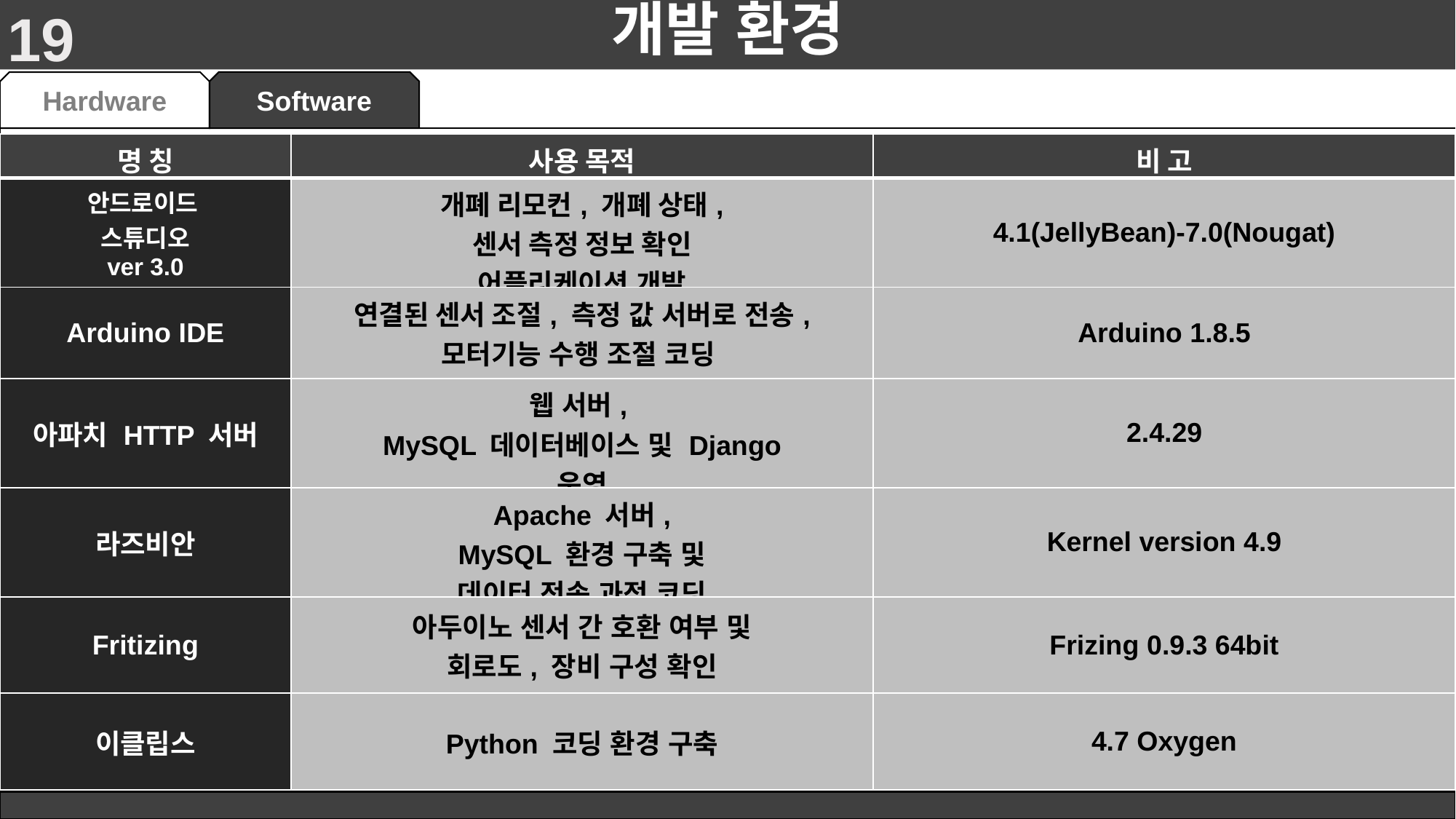

# 개발 환경
19

Software
Hardware
Arduino IDE
연결된 센서 조절, 측정 값 서버로 전송,
모터기능수행 조절 코딩
Arduino 1.8.5
라즈비안
Apache 서버,
MySQL 환경 구축 및
데이터 전송 과정 코딩
Kernel version 4.9
| 명 칭 | 사용 목적 | 비 고 |
| --- | --- | --- |
| 안드로이드 스튜디오 ver 3.0 | 개폐 리모컨, 개폐 상태, 센서 측정 정보 확인 어플리케이션 개발 | 4.1(JellyBean)-7.0(Nougat) |
| Arduino IDE | 연결된 센서 조절, 측정 값 서버로 전송, 모터기능 수행 조절 코딩 | Arduino 1.8.5 |
| 아파치 HTTP 서버 | 웹 서버, MySQL 데이터베이스 및 Django 운영 | 2.4.29 |
| 라즈비안 | Apache 서버, MySQL 환경 구축 및 데이터 전송 과정 코딩 | Kernel version 4.9 |
| Fritizing | 아두이노 센서 간 호환 여부 및 회로도, 장비 구성 확인 | Frizing 0.9.3 64bit |
| 이클립스 | Python 코딩 환경 구축 | 4.7 Oxygen |